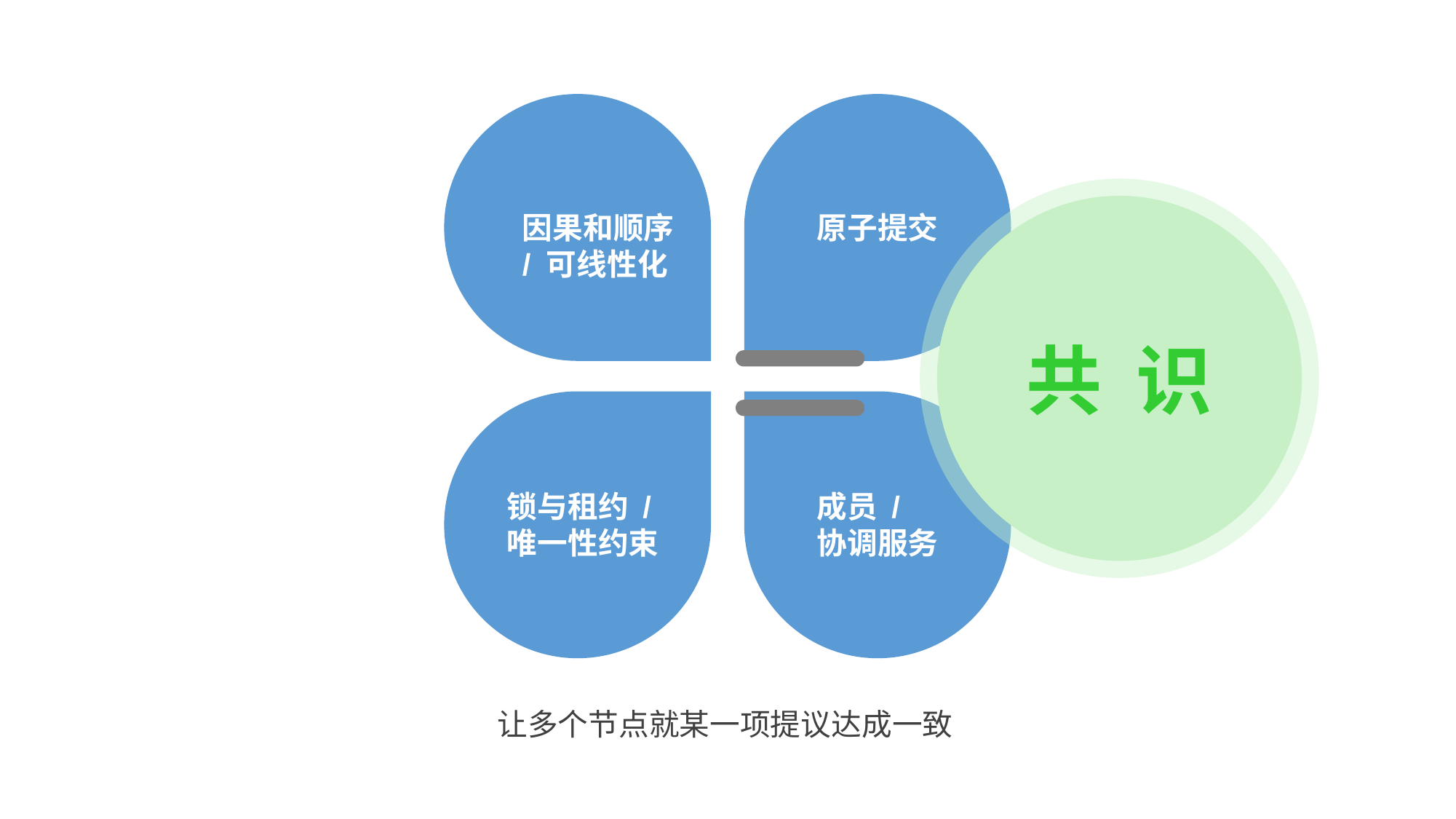

因果和顺序
/ 可线性化
原子提交

锁与租约 /
唯一性约束
成员 /
协调服务

共  识

让多个节点就某一项提议达成一致